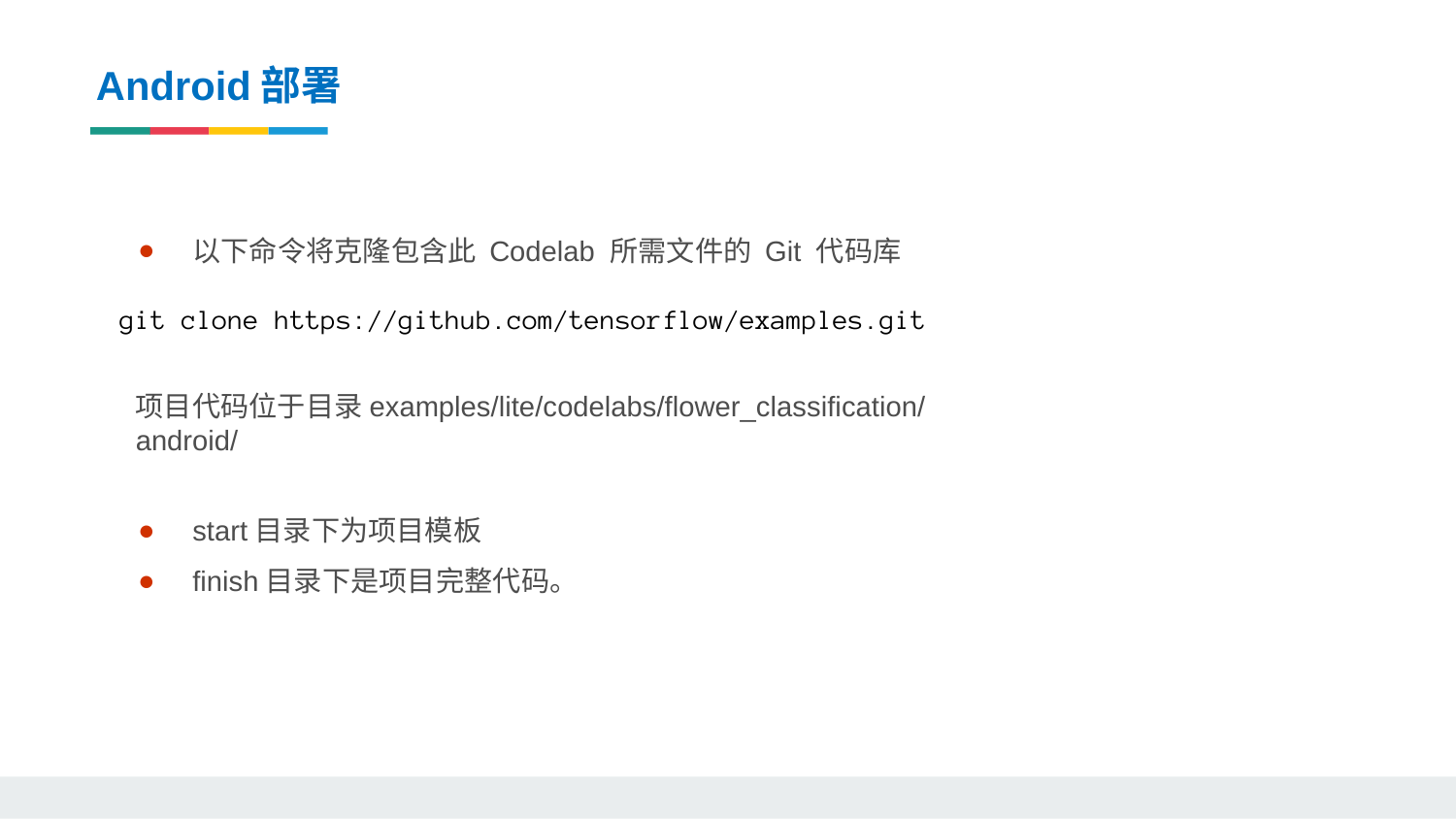

Android部署
以下命令将克隆包含此 Codelab 所需文件的 Git 代码库

git clone https://github.com/tensorflow/examples.git
项目代码位于目录examples/lite/codelabs/flower_classification/android/
start目录下为项目模板
finish目录下是项目完整代码。